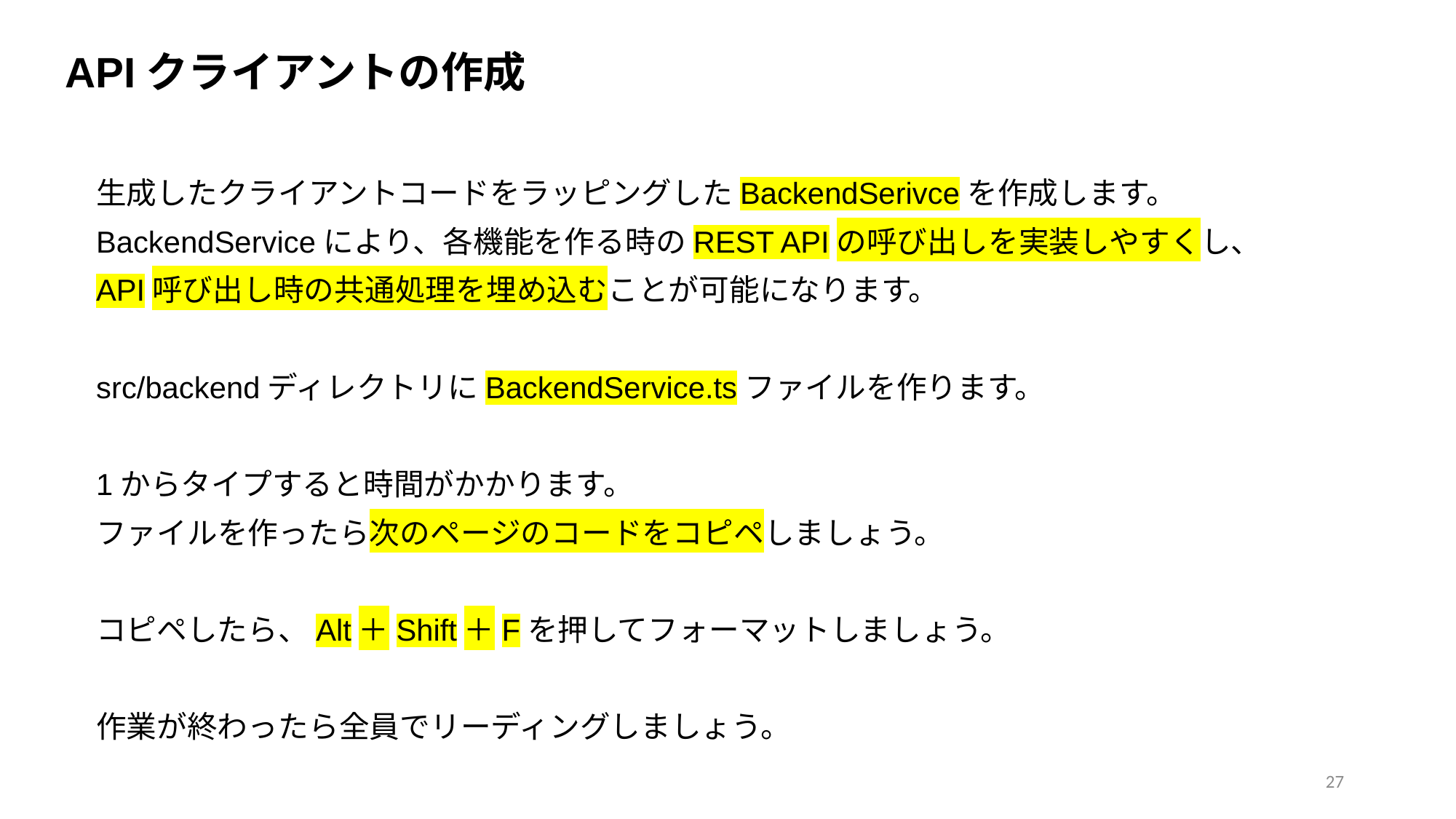

APIクライアントの作成
生成したクライアントコードをラッピングしたBackendSerivceを作成します。
BackendServiceにより、各機能を作る時のREST APIの呼び出しを実装しやすくし、
API呼び出し時の共通処理を埋め込むことが可能になります。

src/backendディレクトリにBackendService.tsファイルを作ります。

1からタイプすると時間がかかります。
ファイルを作ったら次のページのコードをコピペしましょう。

コピペしたら、Alt＋Shift＋Fを押してフォーマットしましょう。

作業が終わったら全員でリーディングしましょう。
27